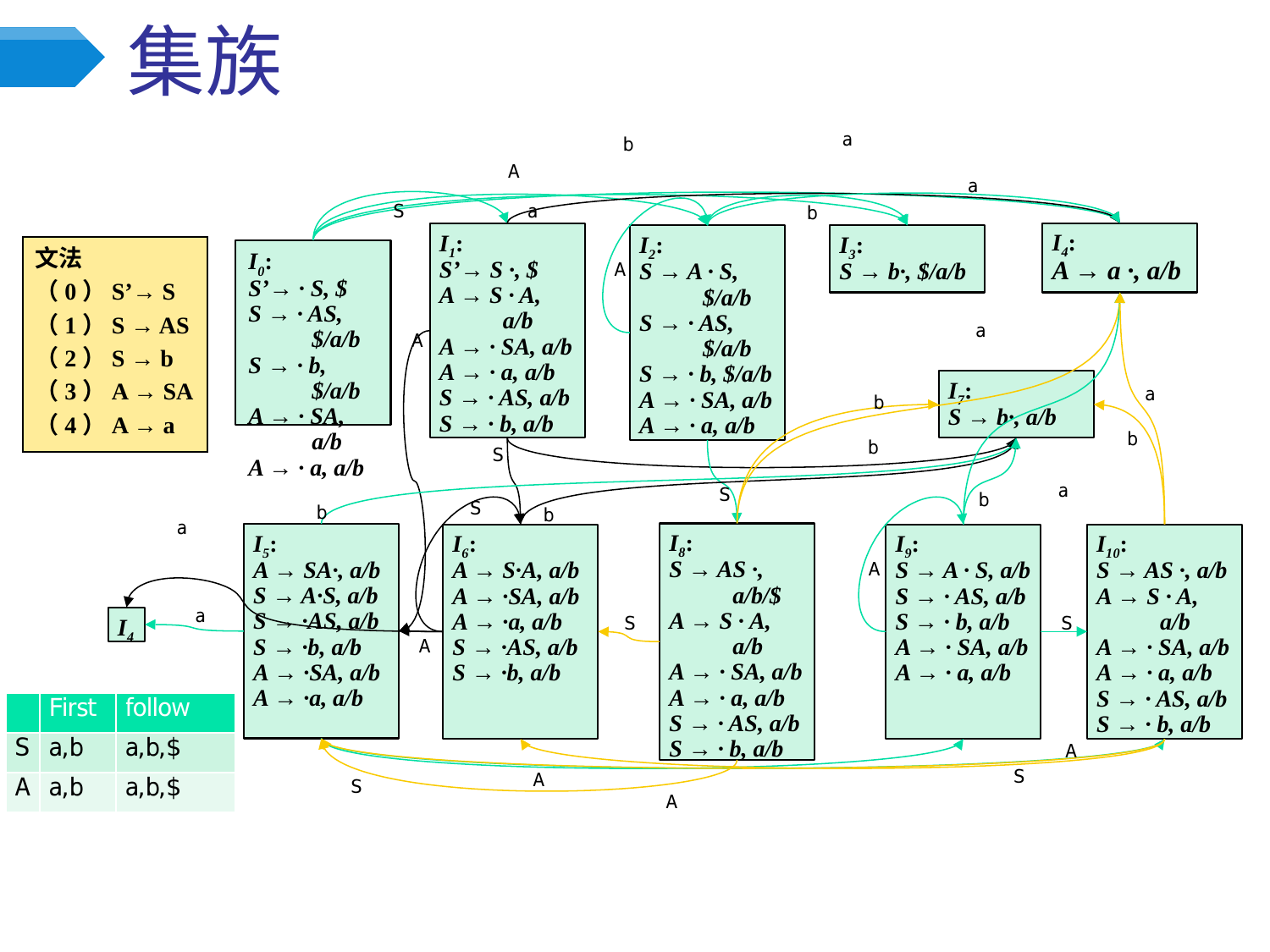

# 集族
a
b
A
a
S
a
b
I4:
A → a ·, a/b

I1:
S’→ S ·, $
A → S · A, a/b
A → · SA, a/b
A → · a, a/b
S → · AS, a/b
S → · b, a/b

I2:
S → A · S, $/a/b
S → · AS, $/a/b
S → · b, $/a/b
A → · SA, a/b
A → · a, a/b

I3:
S → b·, $/a/b

文法
（0）S’→ S
（1）S → AS
（2）S → b
（3）A → SA
（4）A → a
I0:
S’→ · S, $
S → · AS, $/a/b
S → · b, $/a/b
A → · SA, a/b
A → · a, a/b

A
a
A
I7:
S → b·, a/b

a
b
b
b
S
a
S
b
S
b
b
a
I8:
S → AS ·, a/b/$
A → S · A, a/b
A → · SA, a/b
A → · a, a/b
S → · AS, a/b
S → · b, a/b

I5:
A → SA·, a/b
S → A·S, a/b
S → ·AS, a/b
S → ·b, a/b
A → ·SA, a/b
A → ·a, a/b

I6:
A → S·A, a/b
A → ·SA, a/b
A → ·a, a/b
S → ·AS, a/b
S → ·b, a/b

I9:
S → A · S, a/b
S → · AS, a/b
S → · b, a/b
A → · SA, a/b
A → · a, a/b

I10:
S → AS ·, a/b
A → S · A, a/b
A → · SA, a/b
A → · a, a/b
S → · AS, a/b
S → · b, a/b

A
a
S
S
I4

A
|  | First | follow |
| --- | --- | --- |
| S | a,b | a,b,$ |
| A | a,b | a,b,$ |
A
S
A
S
A